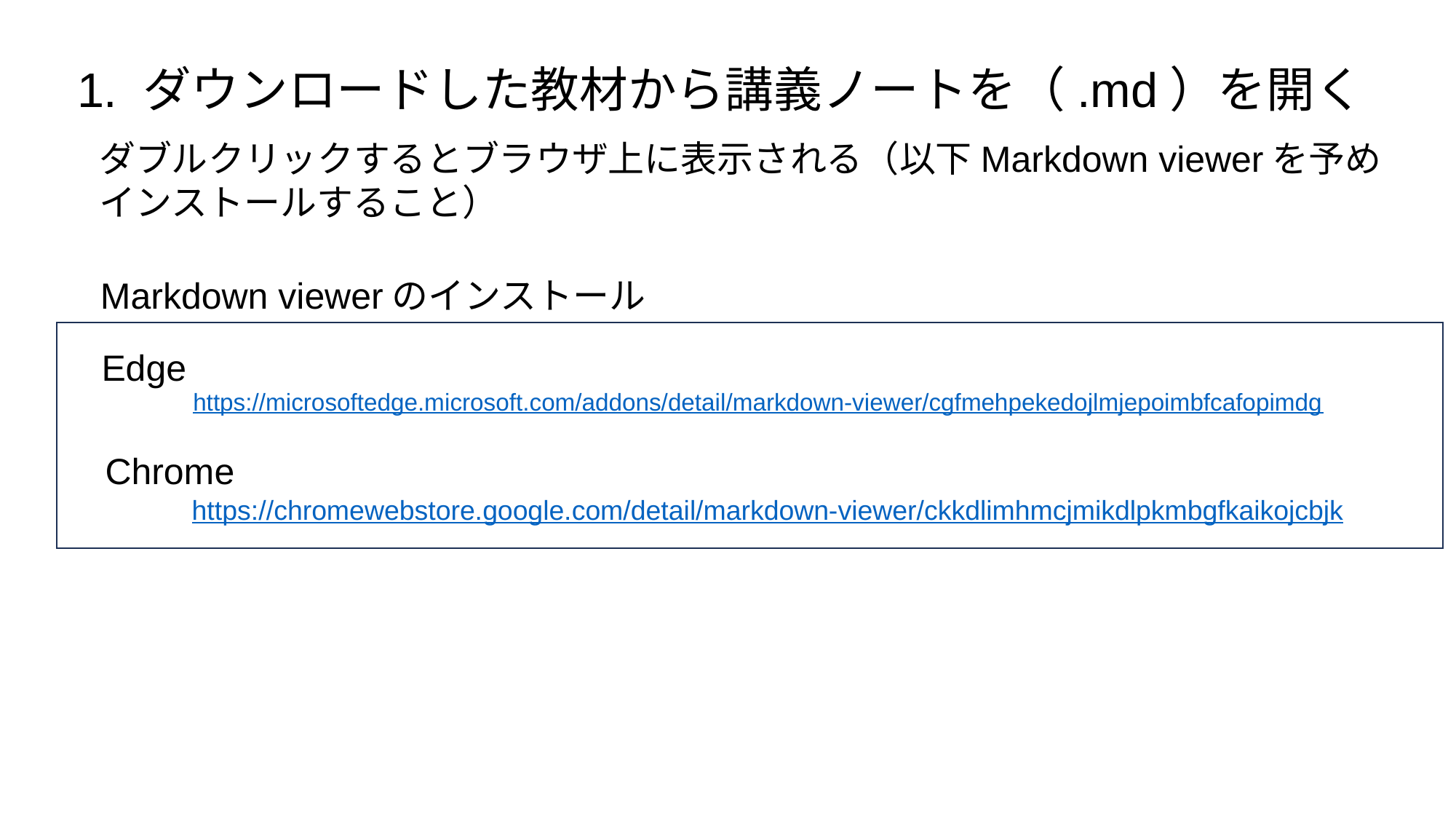

1. ダウンロードした教材から講義ノートを（.md）を開く
ダブルクリックするとブラウザ上に表示される（以下Markdown viewerを予めインストールすること）
Markdown viewerのインストール

Edge
https://microsoftedge.microsoft.com/addons/detail/markdown-viewer/cgfmehpekedojlmjepoimbfcafopimdg

Chrome
https://chromewebstore.google.com/detail/markdown-viewer/ckkdlimhmcjmikdlpkmbgfkaikojcbjk